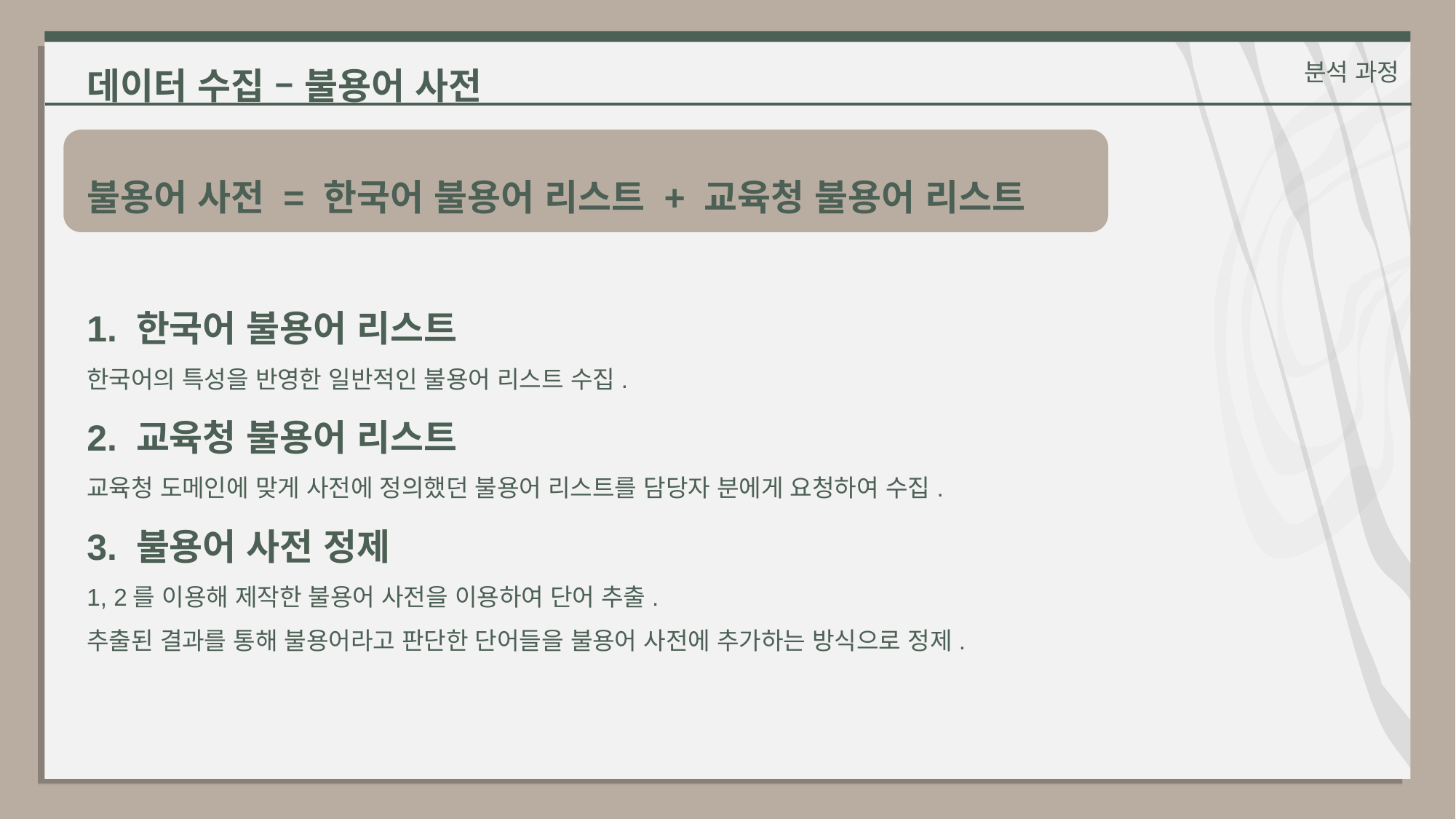

데이터 수집 – 불용어 사전
분석 과정

불용어 사전 = 한국어 불용어 리스트 + 교육청 불용어 리스트

1. 한국어 불용어 리스트
한국어의 특성을 반영한 일반적인 불용어 리스트 수집.
2. 교육청 불용어 리스트
교육청 도메인에 맞게 사전에 정의했던 불용어 리스트를 담당자 분에게 요청하여 수집.
3. 불용어 사전 정제
1, 2를 이용해 제작한 불용어 사전을 이용하여 단어 추출.
추출된 결과를 통해 불용어라고 판단한 단어들을 불용어 사전에 추가하는 방식으로 정제.